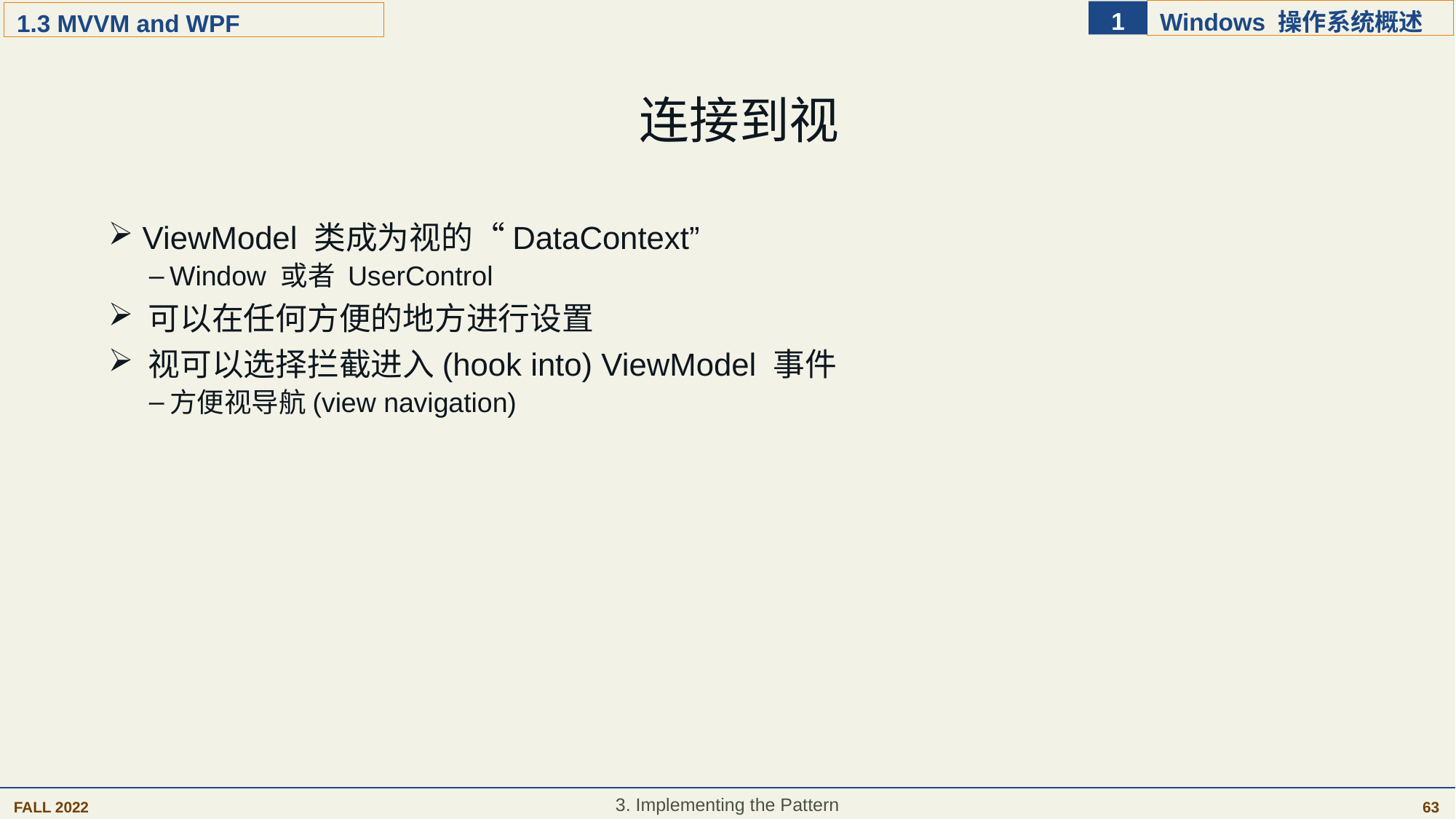

连接到视
 ViewModel 类成为视的“DataContext”
Window 或者 UserControl
 可以在任何方便的地方进行设置
 视可以选择拦截进入(hook into) ViewModel 事件
方便视导航(view navigation)
3. Implementing the Pattern